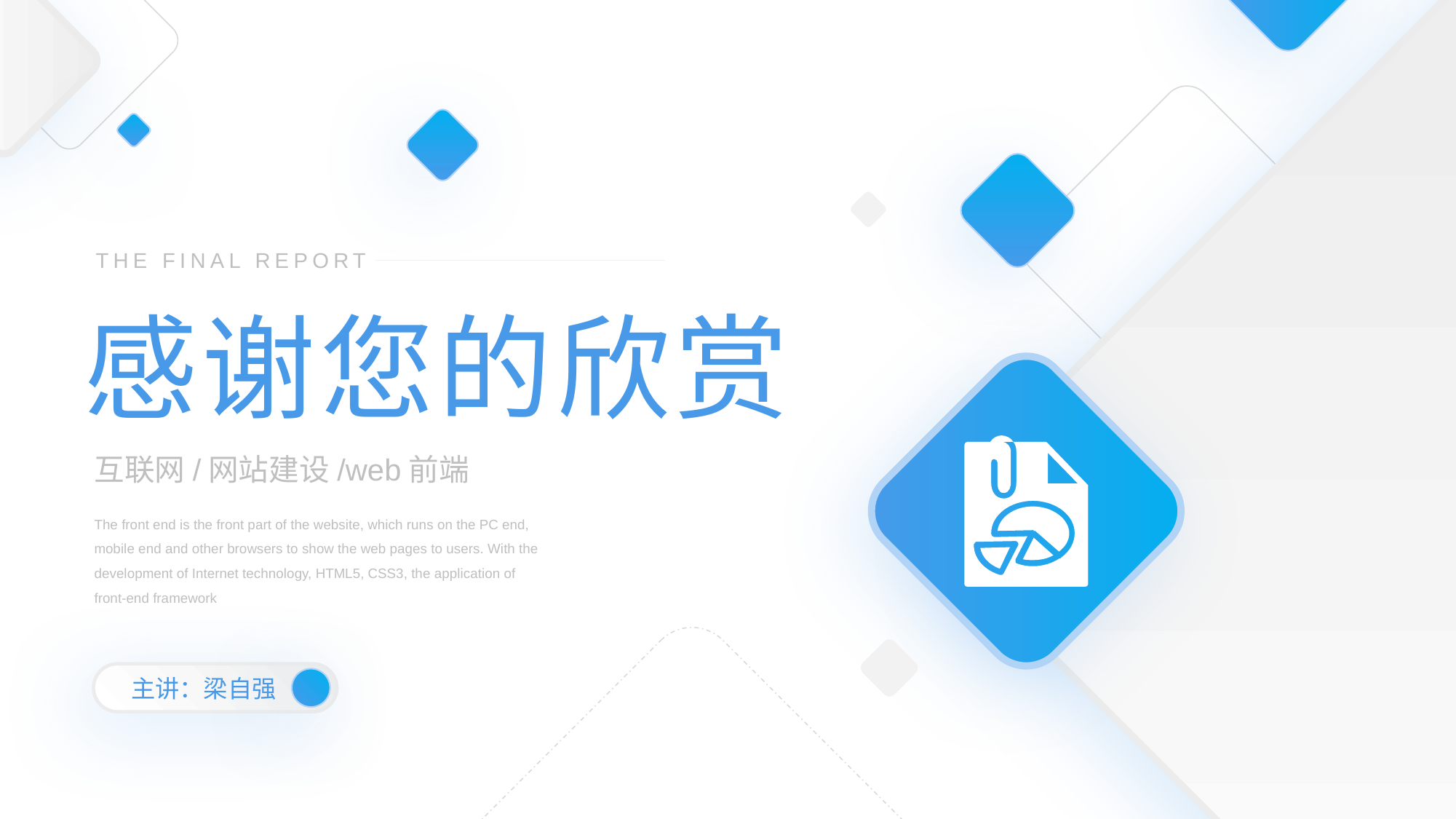

THE FINAL REPORT
感谢您的欣赏

互联网/网站建设/web前端
The front end is the front part of the website, which runs on the PC end, mobile end and other browsers to show the web pages to users. With the development of Internet technology, HTML5, CSS3, the application of front-end framework

主讲：梁自强